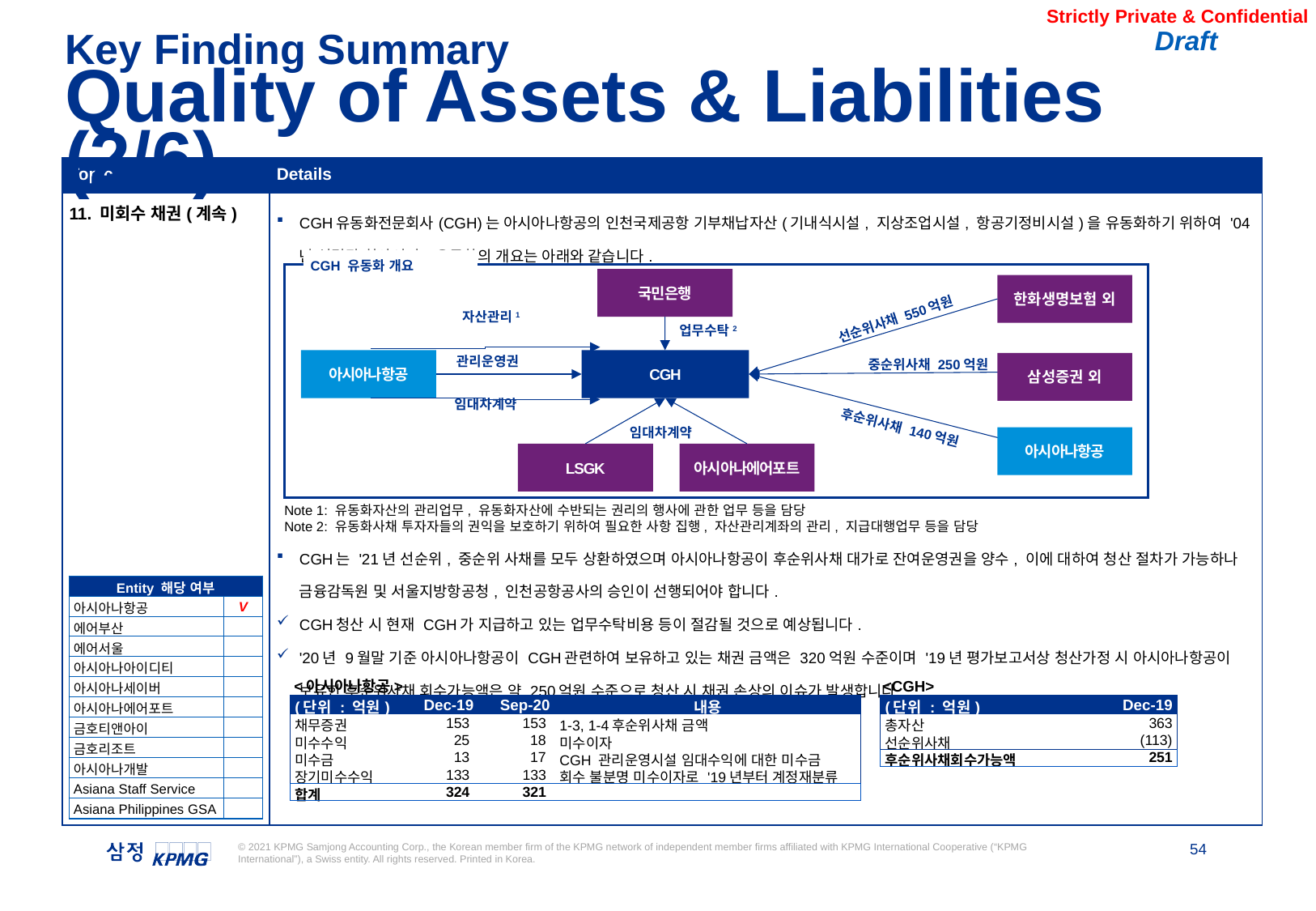

Key Finding Summary
Quality of Assets & Liabilities (2/6)
| Topic | Details |
| --- | --- |
| 11. 미회수 채권(계속) | CGH유동화전문회사(CGH)는 아시아나항공의 인천국제공항 기부채납자산(기내식시설, 지상조업시설, 항공기정비시설)을 유동화하기 위하여 '04년 설립된 회사이며, 유동화의 개요는 아래와 같습니다. CGH는 '21년 선순위, 중순위 사채를 모두 상환하였으며 아시아나항공이 후순위사채 대가로 잔여운영권을 양수, 이에 대하여 청산 절차가 가능하나 금융감독원 및 서울지방항공청, 인천공항공사의 승인이 선행되어야 합니다. CGH청산 시 현재 CGH가 지급하고 있는 업무수탁비용 등이 절감될 것으로 예상됩니다. '20년 9월말 기준 아시아나항공이 CGH관련하여 보유하고 있는 채권 금액은 320억원 수준이며 '19년 평가보고서상 청산가정 시 아시아나항공이 보유한 후순위사채 회수가능액은 약 250억원 수준으로 청산 시 채권 손상의 이슈가 발생합니다. |
CGH 유동화 개요
주주변경 여부
최근 주요 기사 정리
국민은행
한화생명보험 외
자산관리1
선순위사채 550억원
업무수탁2
관리운영권
중순위사채 250억원
아시아나항공
CGH
삼성증권 외
임대차계약
후순위사채 140억원
임대차계약
아시아나항공
LSGK
아시아나에어포트
Note 1: 유동화자산의 관리업무, 유동화자산에 수반되는 권리의 행사에 관한 업무 등을 담당
Note 2: 유동화사채 투자자들의 권익을 보호하기 위하여 필요한 사항 집행, 자산관리계좌의 관리, 지급대행업무 등을 담당
| Entity 해당 여부 |  |
| --- | --- |
| 아시아나항공 | V |
| 에어부산 |  |
| 에어서울 |  |
| 아시아나아이디티 |  |
| 아시아나세이버 |  |
| 아시아나에어포트 |  |
| 금호티앤아이 |  |
| 금호리조트 |  |
| 아시아나개발 |  |
| Asiana Staff Service |  |
| Asiana Philippines GSA |  |
<아시아나항공>
<CGH>
| (단위 : 억원) | Dec-19 | Sep-20 | 내용 |
| --- | --- | --- | --- |
| 채무증권 | 153 | 153 | 1-3, 1-4후순위사채 금액 |
| 미수수익 | 25 | 18 | 미수이자 |
| 미수금 | 13 | 17 | CGH 관리운영시설 임대수익에 대한 미수금 |
| 장기미수수익 | 133 | 133 | 회수 불분명 미수이자로 '19년부터 계정재분류 |
| 합계 | 324 | 321 |  |
| (단위 : 억원) | Dec-19 |
| --- | --- |
| 총자산 | 363 |
| 선순위사채 | (113) |
| 후순위사채회수가능액 | 251 |